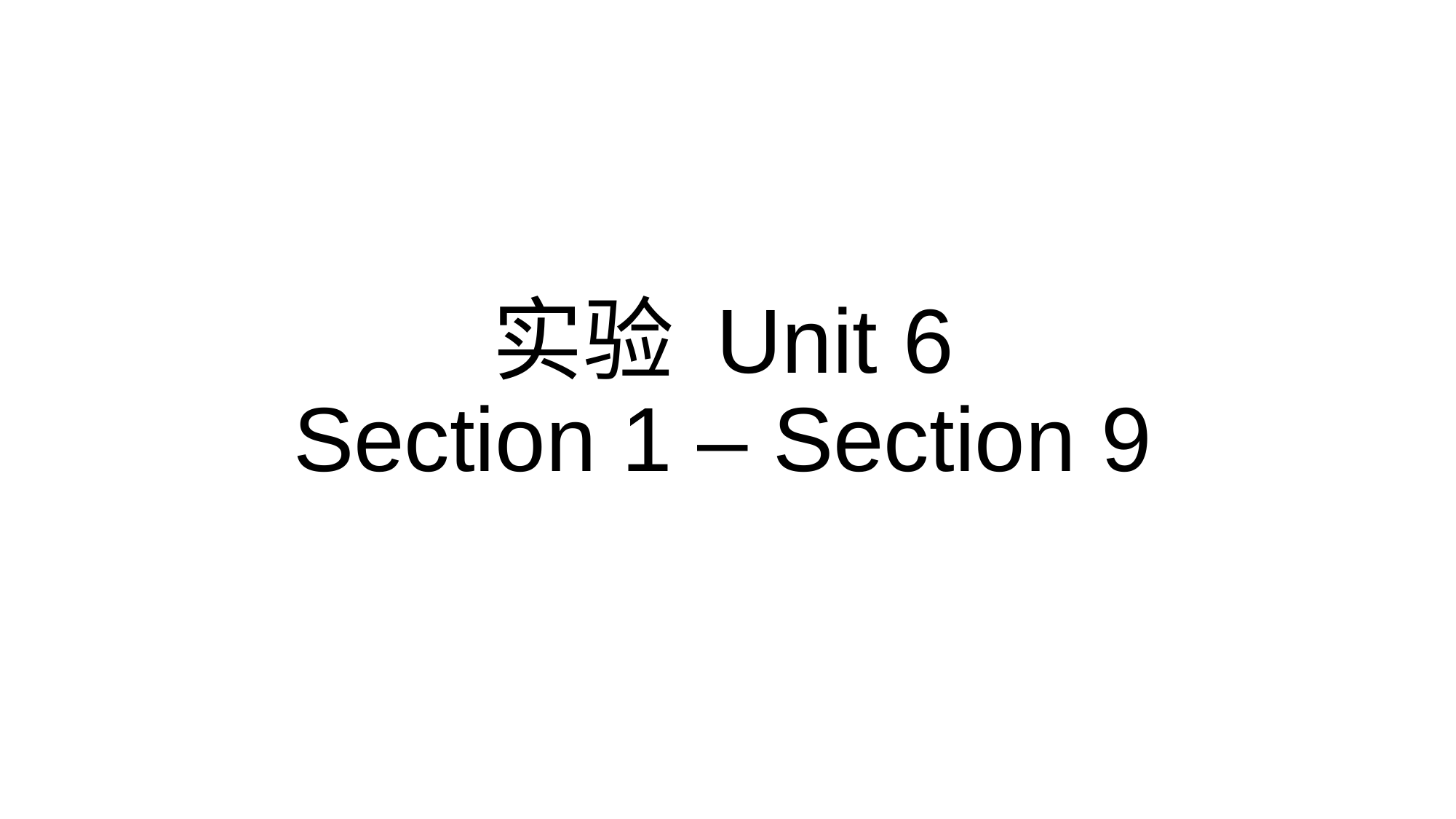

# 实验 Unit 6 Section 1 – Section 9